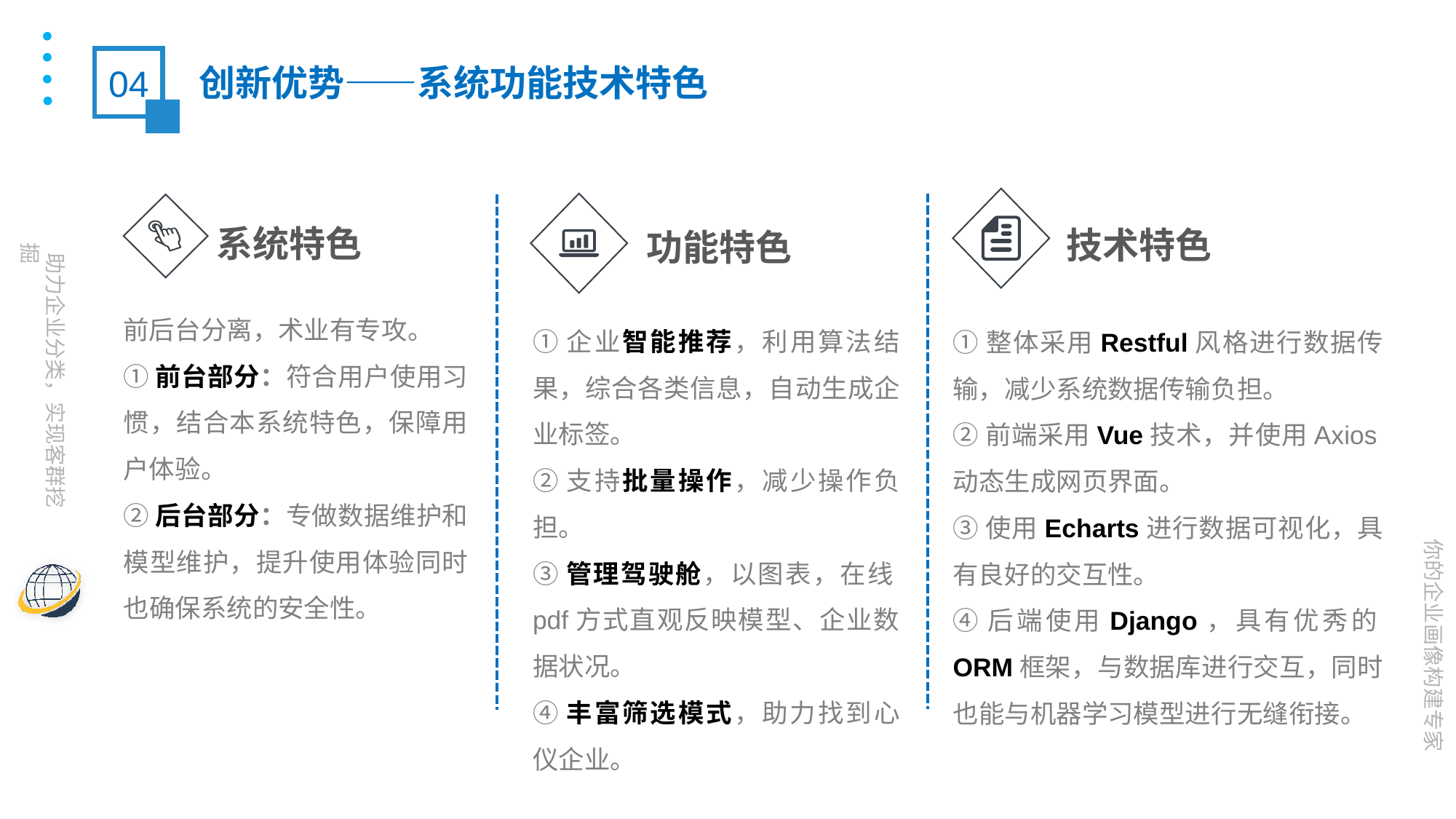

04
创新优势——系统功能技术特色

系统特色
前后台分离，术业有专攻。
①前台部分：符合用户使用习惯，结合本系统特色，保障用户体验。
②后台部分：专做数据维护和模型维护，提升使用体验同时也确保系统的安全性。
技术特色
功能特色
①企业智能推荐，利用算法结果，综合各类信息，自动生成企业标签。
②支持批量操作，减少操作负担。
③管理驾驶舱，以图表，在线pdf方式直观反映模型、企业数据状况。
④丰富筛选模式，助力找到心仪企业。

①整体采用Restful风格进行数据传输，减少系统数据传输负担。
②前端采用Vue技术，并使用Axios动态生成网页界面。
③使用Echarts进行数据可视化，具有良好的交互性。
④后端使用Django，具有优秀的ORM框架，与数据库进行交互，同时也能与机器学习模型进行无缝衔接。